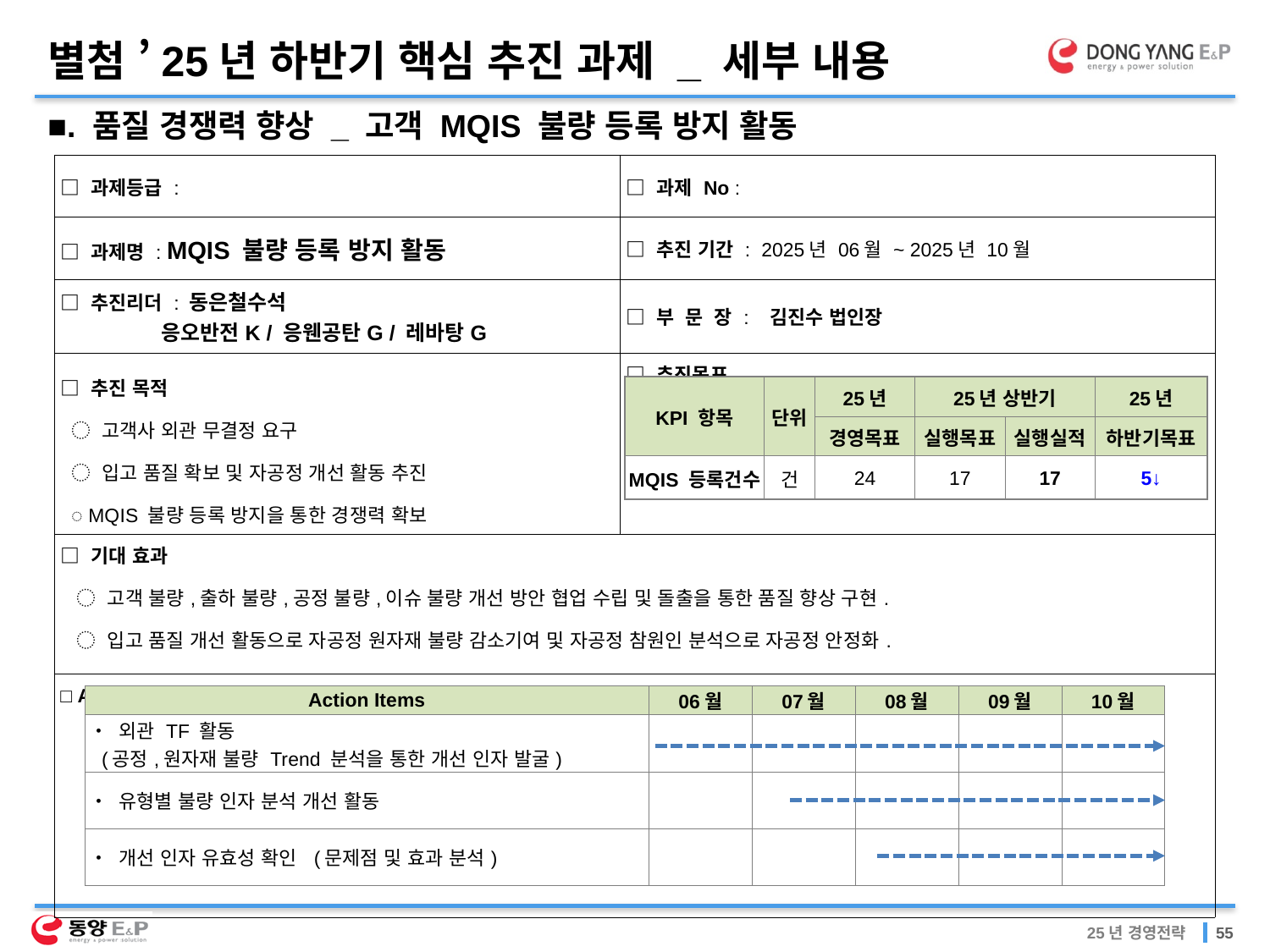

별첨 ’25년 하반기 핵심 추진 과제 _ 세부 내용
■. 품질 경쟁력 향상 _ 고객 MQIS 불량 등록 방지 활동
| □ 과제등급 : | □ 과제 No : |
| --- | --- |
| □ 과제명 : MQIS 불량 등록 방지 활동 | □ 추진 기간 : 2025년 06월 ~ 2025년 10월 |
| □ 추진리더 : 동은철수석 응오반전K / 응웬공탄G / 레바탕G | □ 부 문 장 : 김진수 법인장 |
| □ 추진 목적 ◌ 고객사 외관 무결정 요구 ◌ 입고 품질 확보 및 자공정 개선 활동 추진 ◌ MQIS 불량 등록 방지을 통한 경쟁력 확보 | □ 추진목표 |
| □ 기대 효과 ◌ 고객 불량,출하 불량,공정 불량,이슈 불량 개선 방안 협업 수립 및 돌출을 통한 품질 향상 구현. ◌ 입고 품질 개선 활동으로 자공정 원자재 불량 감소기여 및 자공정 참원인 분석으로 자공정 안정화. |  |
| □ Action 활동 |  |
| KPI 항목 | 단위 | 25년 | 25년 상반기 |  | 25년 |
| --- | --- | --- | --- | --- | --- |
|  |  | 경영목표 | 실행목표 | 실행실적 | 하반기목표 |
| MQIS 등록건수 | 건 | 24 | 17 | 17 | 5↓ |
| Action Items | 06월 | 07월 | 08월 | 09월 | 10월 |
| --- | --- | --- | --- | --- | --- |
| • 외관 TF 활동 (공정,원자재 불량 Trend 분석을 통한 개선 인자 발굴) |  |  |  |  |  |
| • 유형별 불량 인자 분석 개선 활동 |  |  |  |  |  |
| • 개선 인자 유효성 확인 (문제점 및 효과 분석) |  |  |  |  |  |